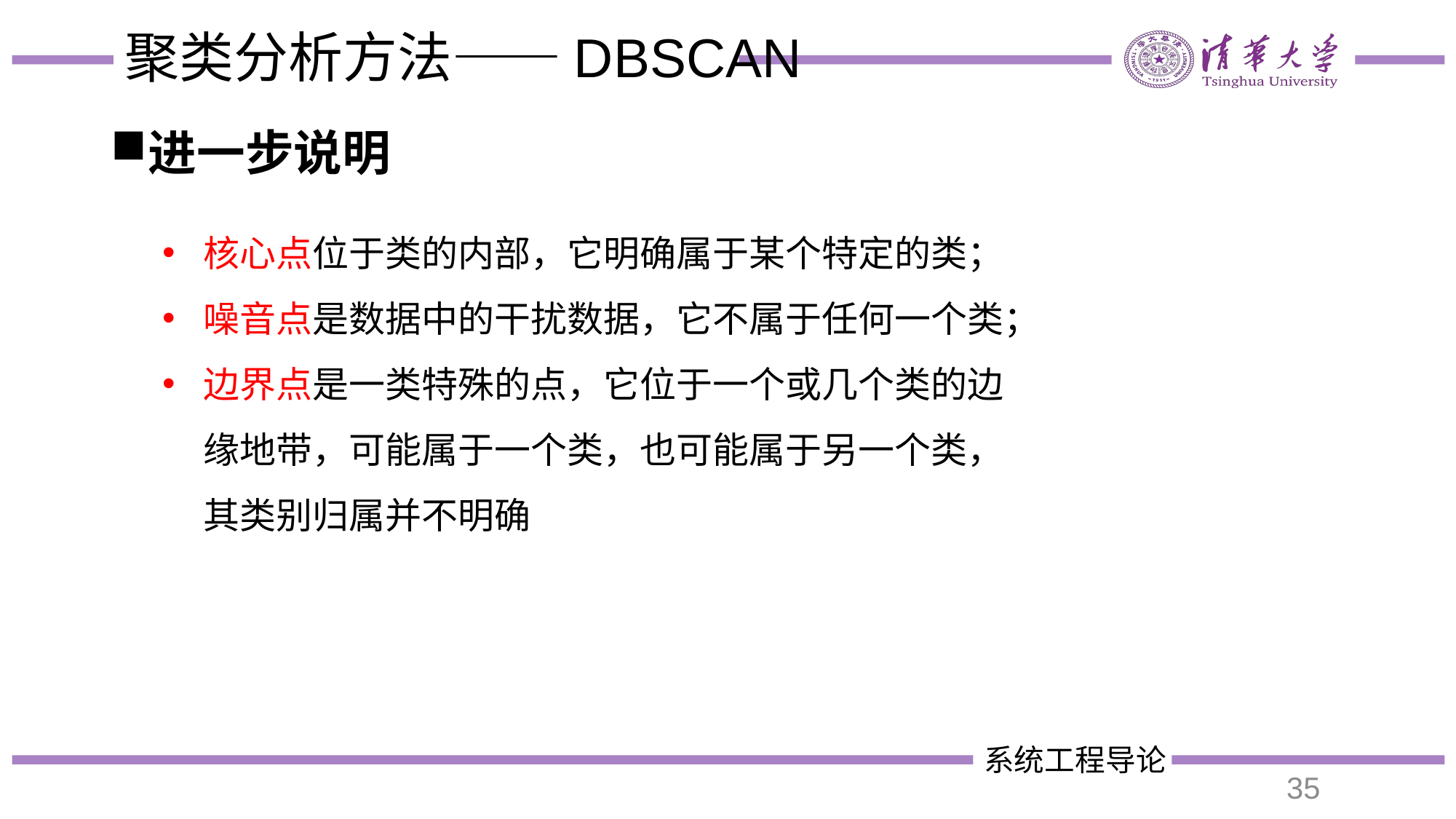

# 聚类分析方法——DBSCAN
进一步说明

核心点位于类的内部，它明确属于某个特定的类；
噪音点是数据中的干扰数据，它不属于任何一个类；
边界点是一类特殊的点，它位于一个或几个类的边缘地带，可能属于一个类，也可能属于另一个类，其类别归属并不明确
35